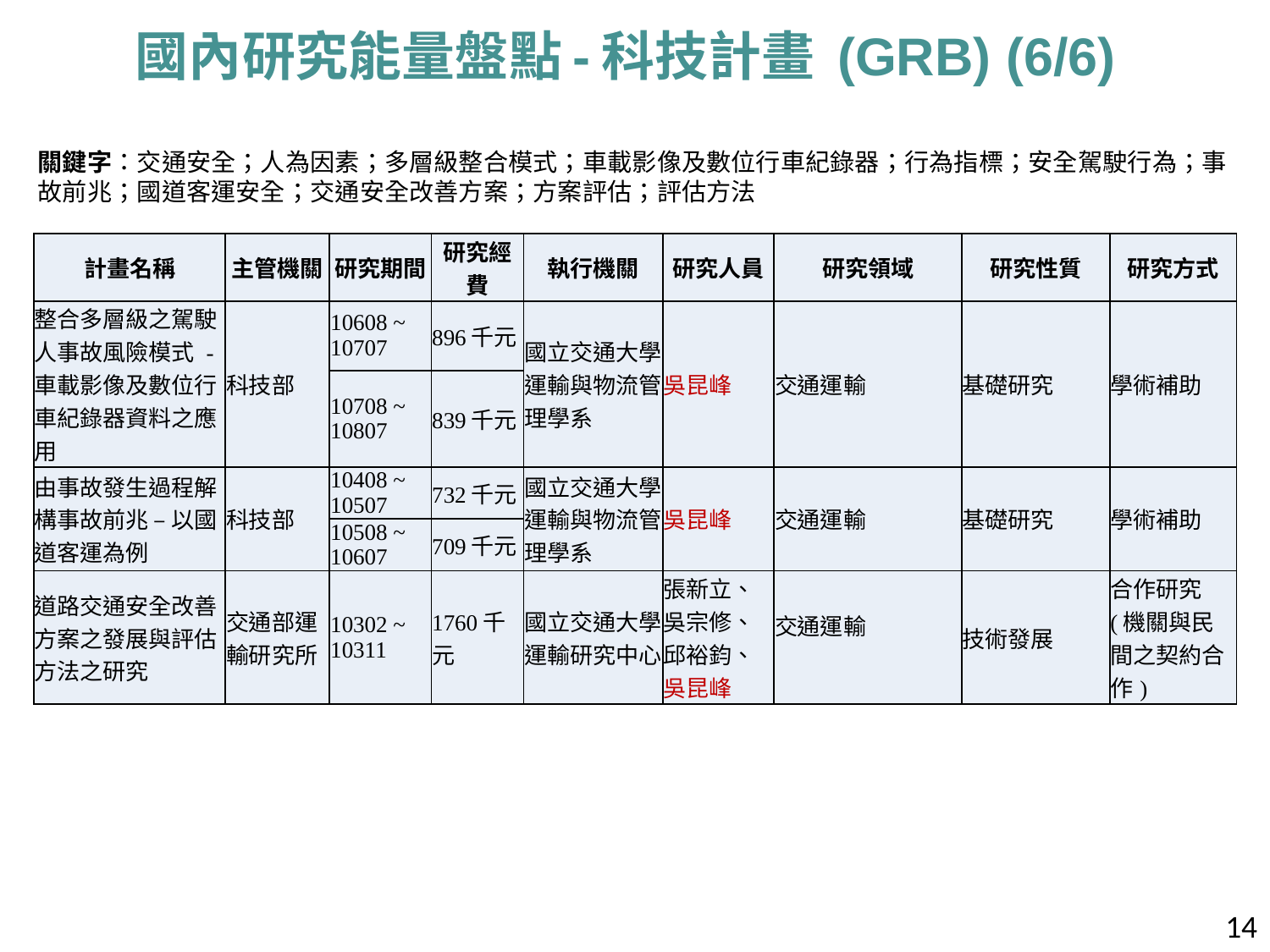

國內研究能量盤點-科技計畫 (GRB) (6/6)
關鍵字：交通安全；人為因素；多層級整合模式；車載影像及數位行車紀錄器；行為指標；安全駕駛行為；事故前兆；國道客運安全；交通安全改善方案；方案評估；評估方法
| 計畫名稱 | 主管機關 | 研究期間 | 研究經費 | 執行機關 | 研究人員 | 研究領域 | 研究性質 | 研究方式 |
| --- | --- | --- | --- | --- | --- | --- | --- | --- |
| 整合多層級之駕駛人事故風險模式 - 車載影像及數位行車紀錄器資料之應用 | 科技部 | 10608 ~ 10707 | 896千元 | 國立交通大學運輸與物流管理學系 | 吳昆峰 | 交通運輸 | 基礎研究 | 學術補助 |
|  |  | 10708 ~ 10807 | 839千元 |  |  |  |  |  |
| 由事故發生過程解構事故前兆 – 以國道客運為例 | 科技部 | 10408 ~ 10507 | 732千元 | 國立交通大學運輸與物流管理學系 | 吳昆峰 | 交通運輸 | 基礎研究 | 學術補助 |
|  |  | 10508 ~ 10607 | 709千元 |  |  |  |  |  |
| 道路交通安全改善方案之發展與評估方法之研究 | 交通部運輸研究所 | 10302 ~ 10311 | 1760千元 | 國立交通大學運輸研究中心 | 張新立、吳宗修、邱裕鈞、吳昆峰 | 交通運輸 | 技術發展 | 合作研究(機關與民間之契約合作) |
14